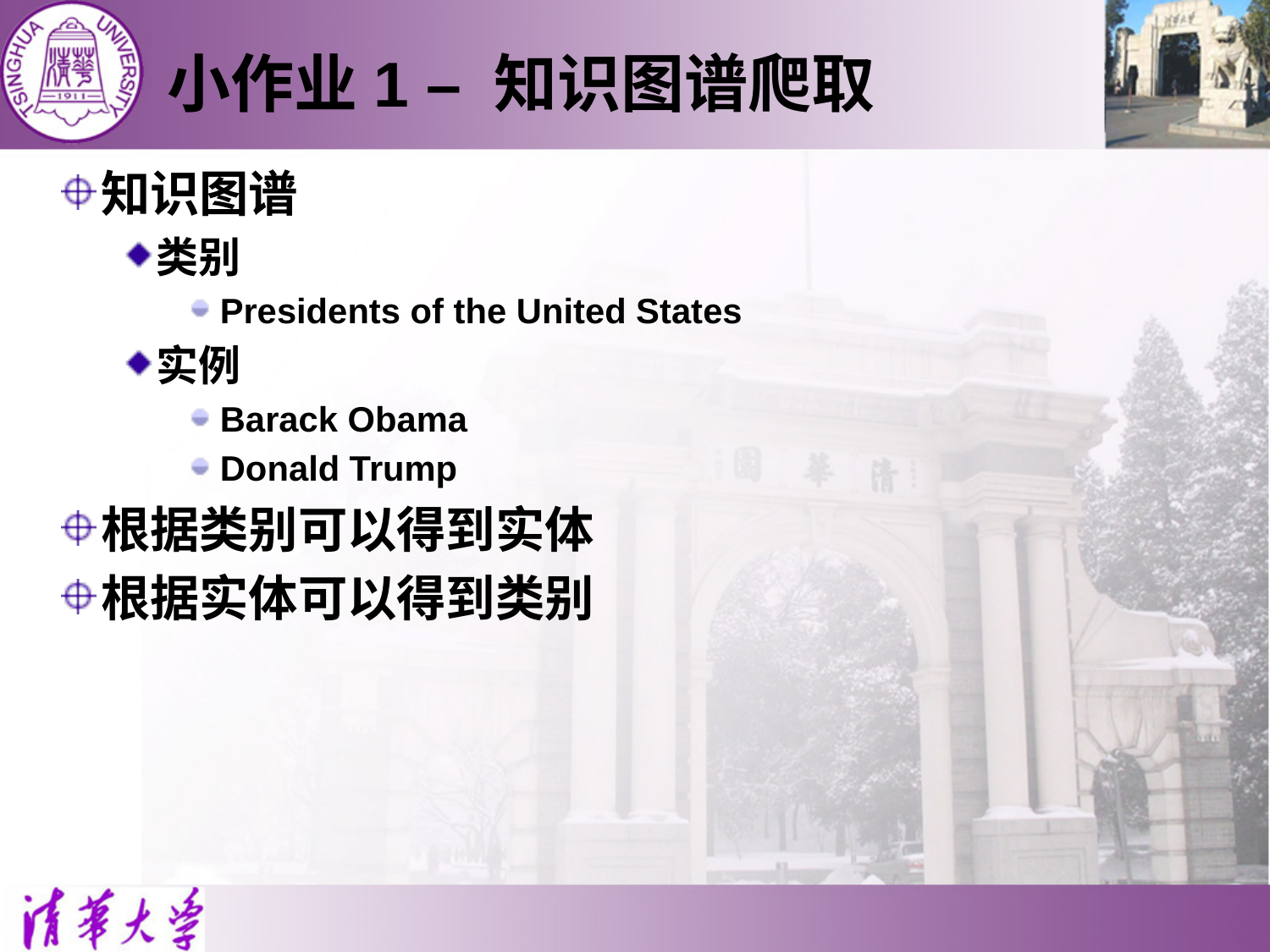

# 小作业1 – 知识图谱爬取
知识图谱
类别
Presidents of the United States
实例
Barack Obama‎
Donald Trump
根据类别可以得到实体
根据实体可以得到类别